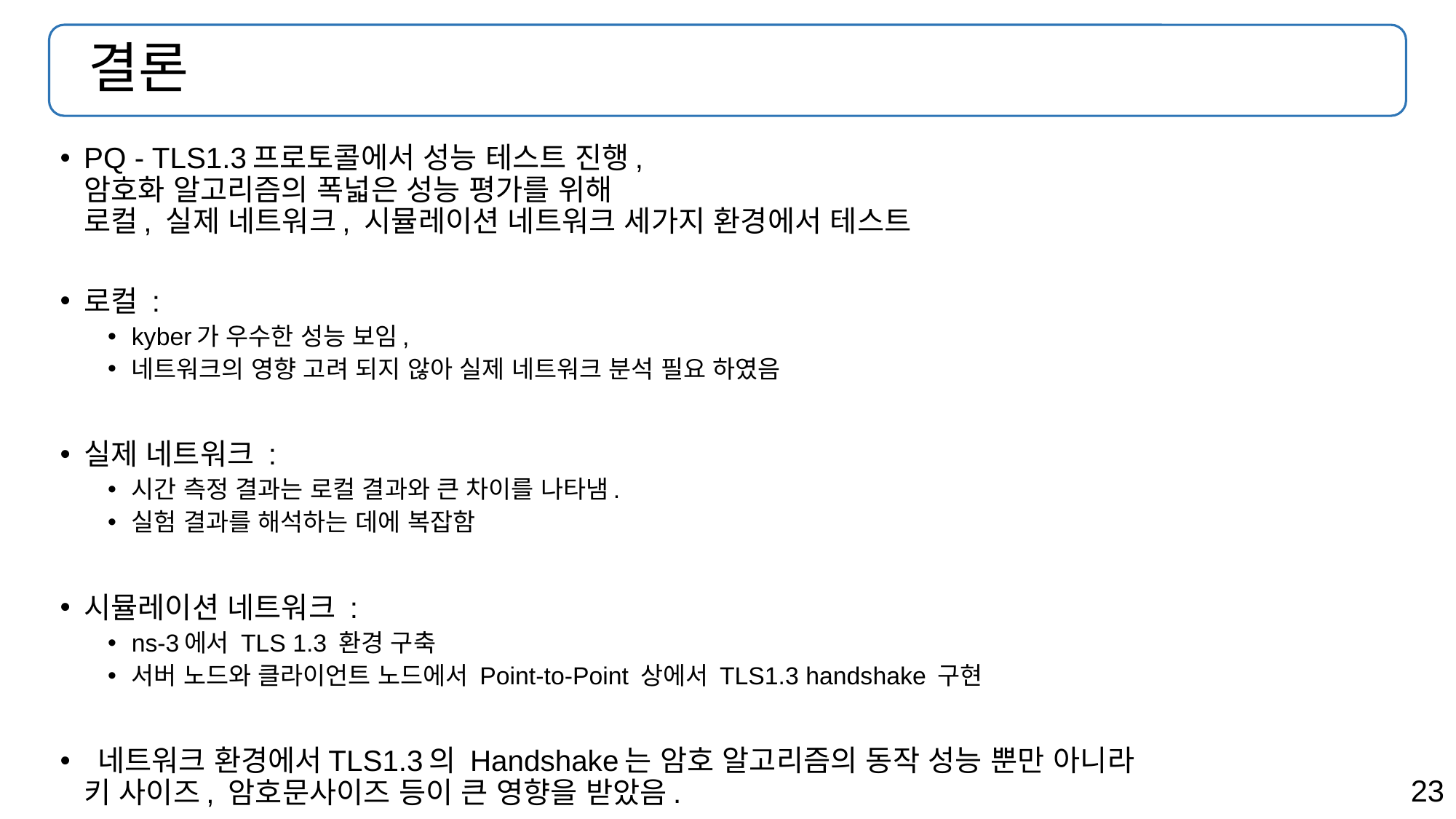

# 결론
PQ - TLS1.3프로토콜에서 성능 테스트 진행,
암호화 알고리즘의 폭넓은 성능 평가를 위해
로컬, 실제 네트워크, 시뮬레이션 네트워크 세가지 환경에서 테스트
로컬 :
kyber가 우수한 성능 보임,
네트워크의 영향 고려 되지 않아 실제 네트워크 분석 필요 하였음

실제 네트워크 :
시간 측정 결과는 로컬 결과와 큰 차이를 나타냄.
실험 결과를 해석하는 데에 복잡함

시뮬레이션 네트워크 :
ns-3에서 TLS 1.3 환경 구축
서버 노드와 클라이언트 노드에서 Point-to-Point 상에서 TLS1.3 handshake 구현

 네트워크 환경에서TLS1.3의 Handshake는 암호 알고리즘의 동작 성능 뿐만 아니라
키 사이즈, 암호문사이즈 등이 큰 영향을 받았음.